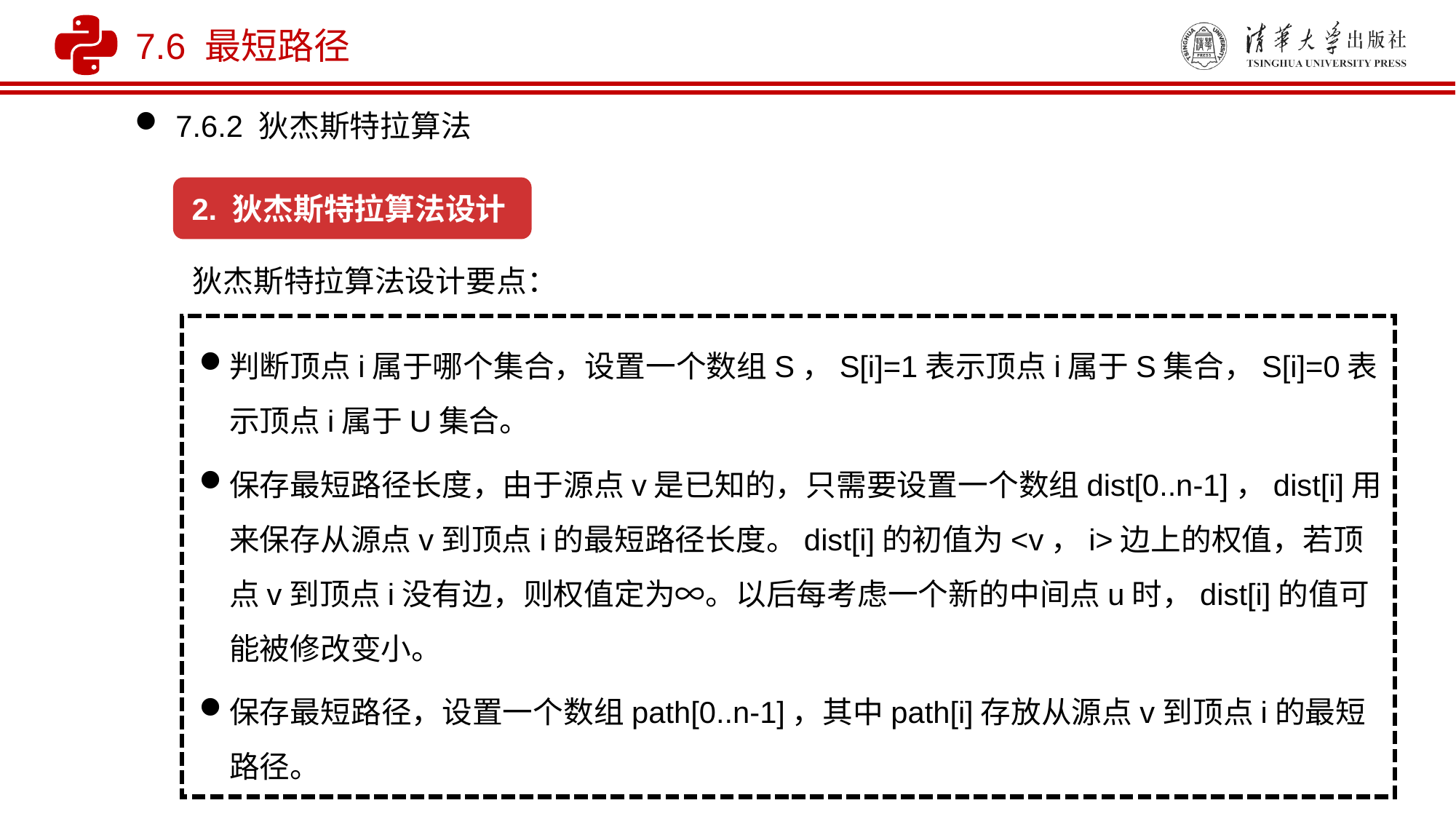

7.6 最短路径
7.6.2 狄杰斯特拉算法

2. 狄杰斯特拉算法设计
狄杰斯特拉算法设计要点：
判断顶点i属于哪个集合，设置一个数组S，S[i]=1表示顶点i属于S集合，S[i]=0表示顶点i属于U集合。
保存最短路径长度，由于源点v是已知的，只需要设置一个数组dist[0..n-1]，dist[i]用来保存从源点v到顶点i的最短路径长度。dist[i]的初值为<v，i>边上的权值，若顶点v到顶点i没有边，则权值定为∞。以后每考虑一个新的中间点u时，dist[i]的值可能被修改变小。
保存最短路径，设置一个数组path[0..n-1]，其中path[i]存放从源点v到顶点i的最短路径。